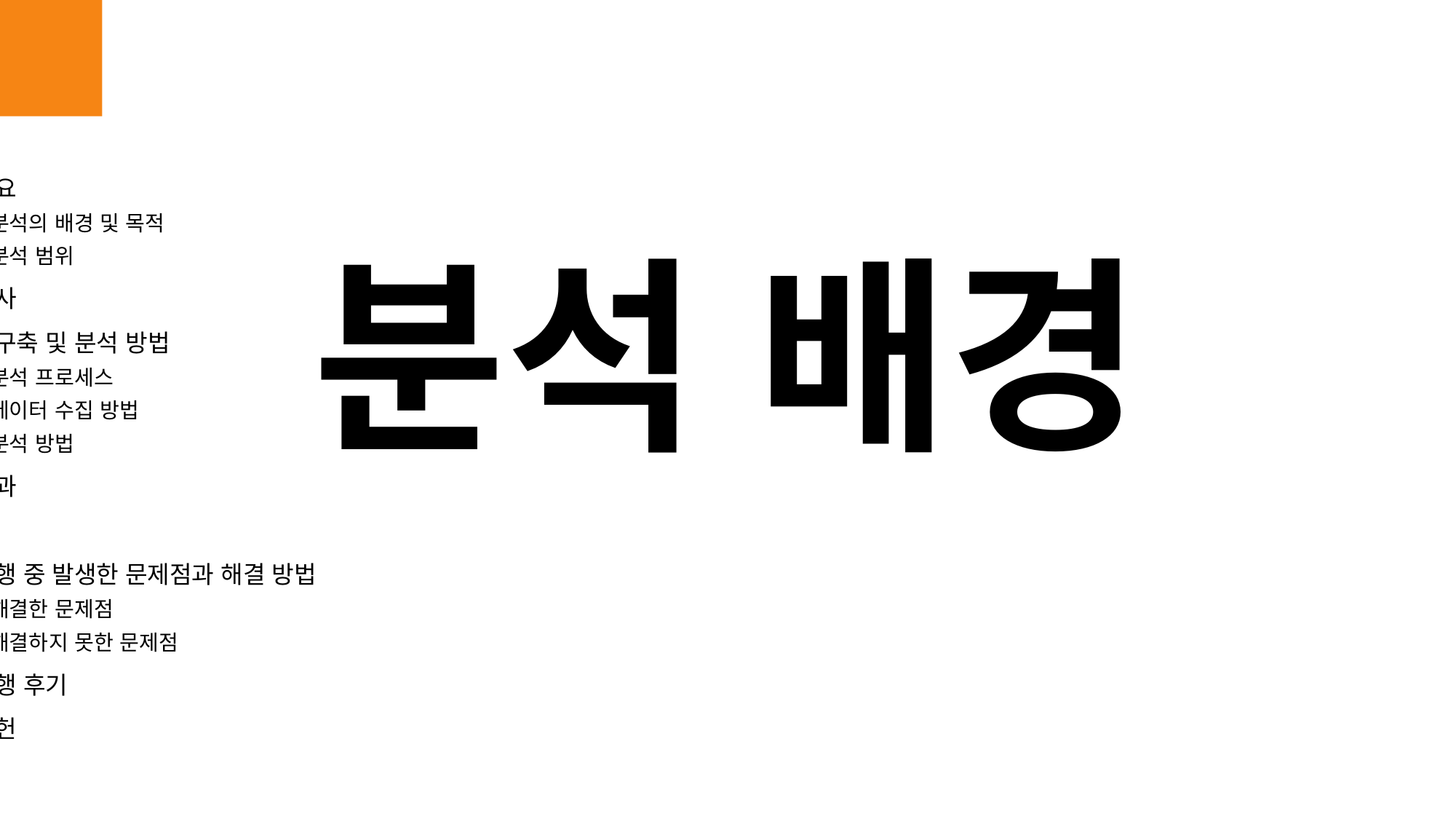

분석 개요
분석의 배경 및 목적
분석 범위
문헌 조사
데이터 구축 및 분석 방법
분석 프로세스
데이터 수집 방법
분석 방법
분석 결과
결론
과제 수행 중 발생한 문제점과 해결 방법
해결한 문제점
해결하지 못한 문제점
과제 수행 후기
참고 문헌
분석 배경